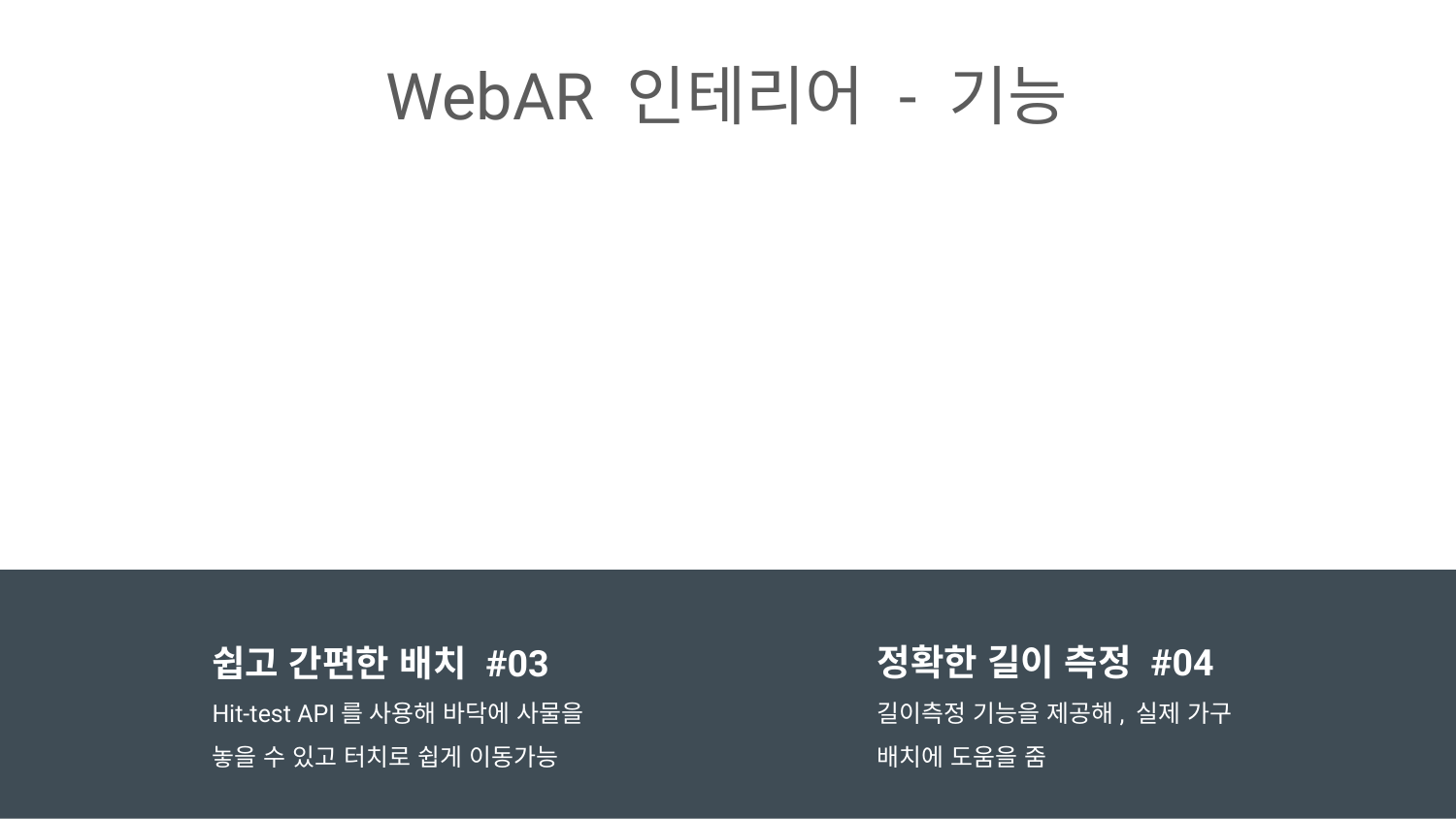

# WebAR 인테리어 - 기능

정확한 길이 측정 #04
길이측정 기능을 제공해, 실제 가구 배치에 도움을 줌
쉽고 간편한 배치 #03
Hit-test API를 사용해 바닥에 사물을 놓을 수 있고 터치로 쉽게 이동가능